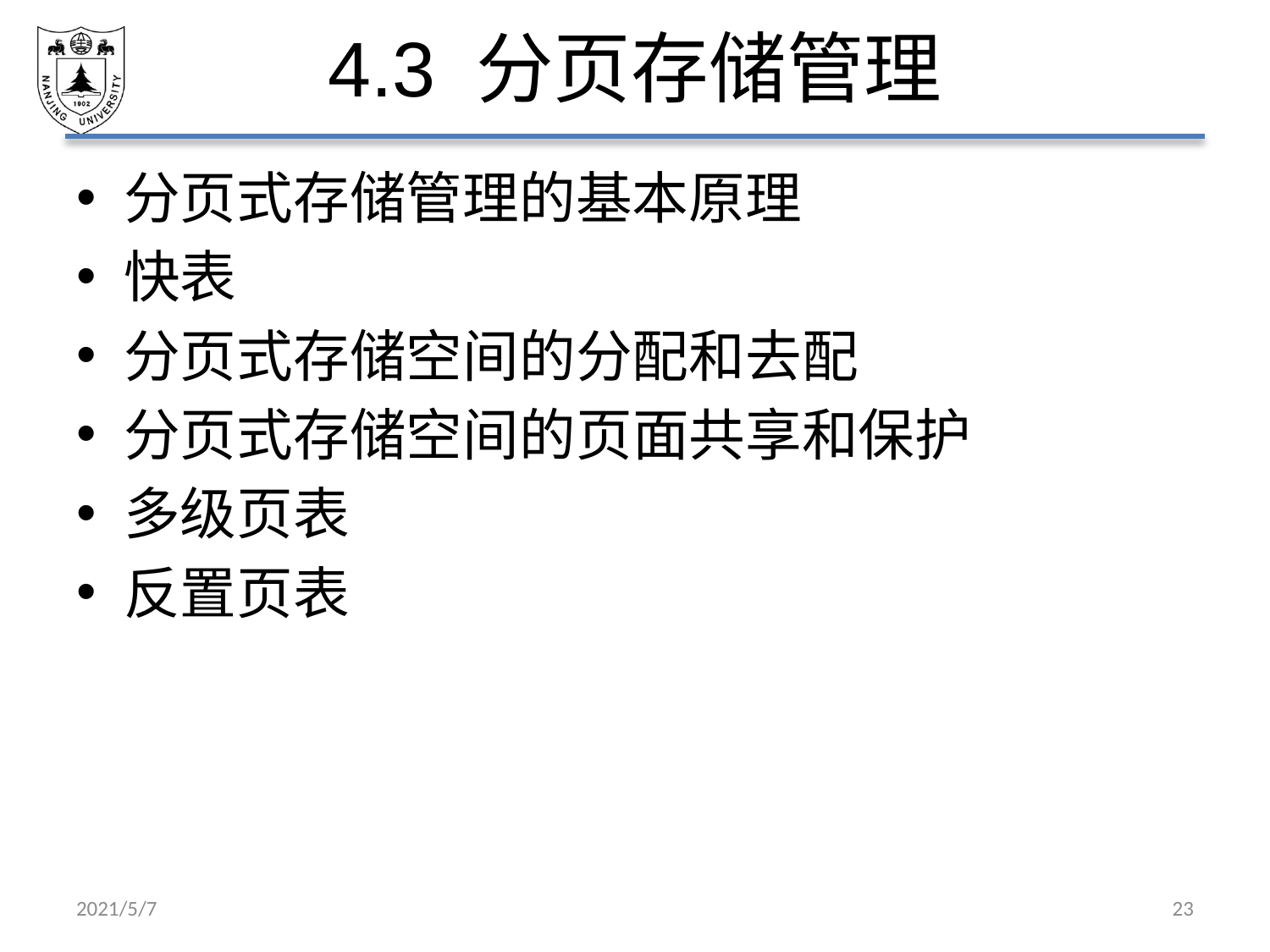

# 4.3 分页存储管理
分页式存储管理的基本原理
快表
分页式存储空间的分配和去配
分页式存储空间的页面共享和保护
多级页表
反置页表

2021/5/7
23